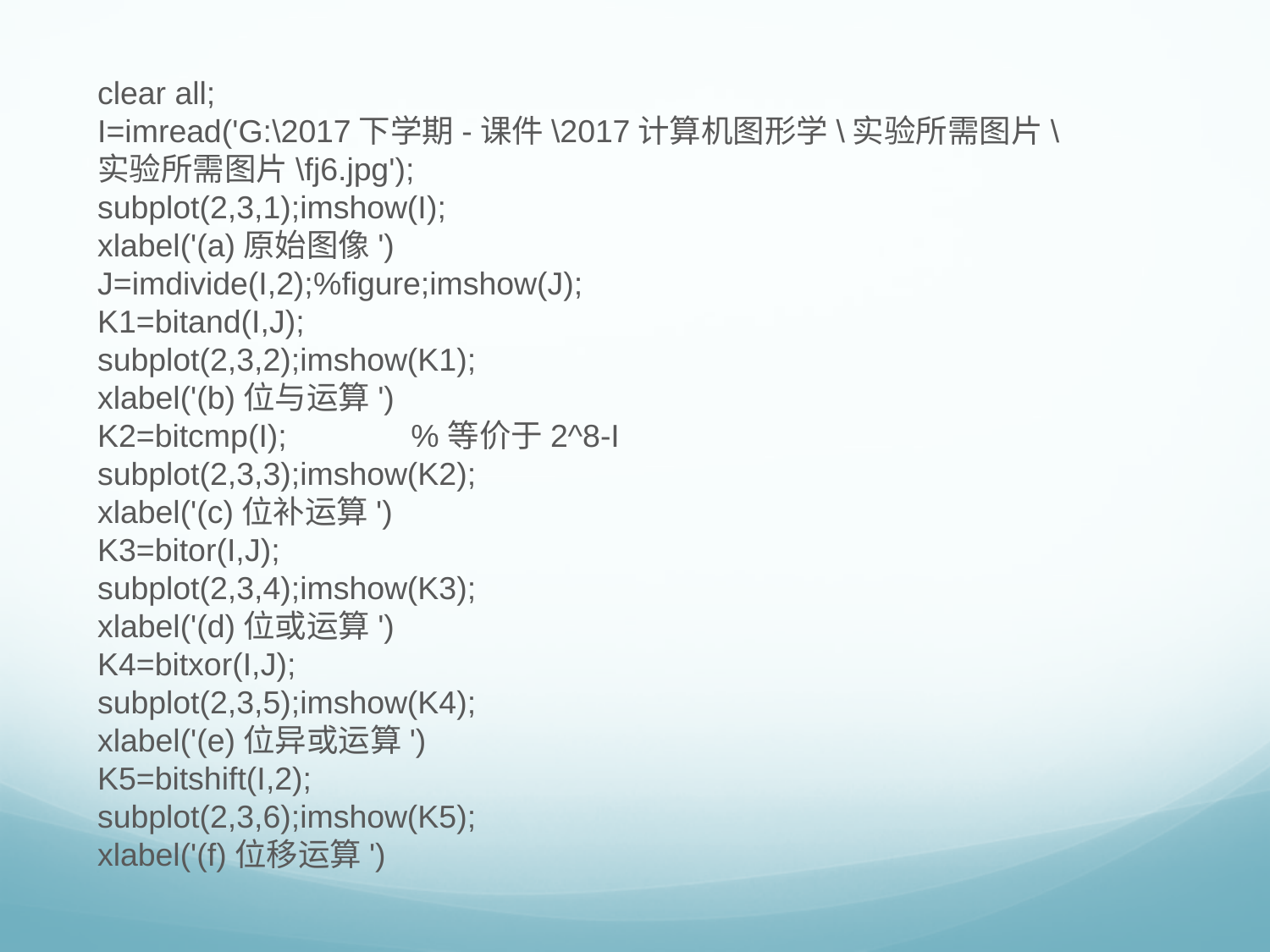

clear all;
I=imread('G:\2017下学期-课件\2017计算机图形学\实验所需图片\实验所需图片\fj6.jpg');
subplot(2,3,1);imshow(I);
xlabel('(a)原始图像')
J=imdivide(I,2);%figure;imshow(J);
K1=bitand(I,J);
subplot(2,3,2);imshow(K1);
xlabel('(b)位与运算')
K2=bitcmp(I);              %等价于2^8-I
subplot(2,3,3);imshow(K2);
xlabel('(c)位补运算')
K3=bitor(I,J);
subplot(2,3,4);imshow(K3);
xlabel('(d)位或运算')
K4=bitxor(I,J);
subplot(2,3,5);imshow(K4);
xlabel('(e)位异或运算')
K5=bitshift(I,2);
subplot(2,3,6);imshow(K5);
xlabel('(f)位移运算')